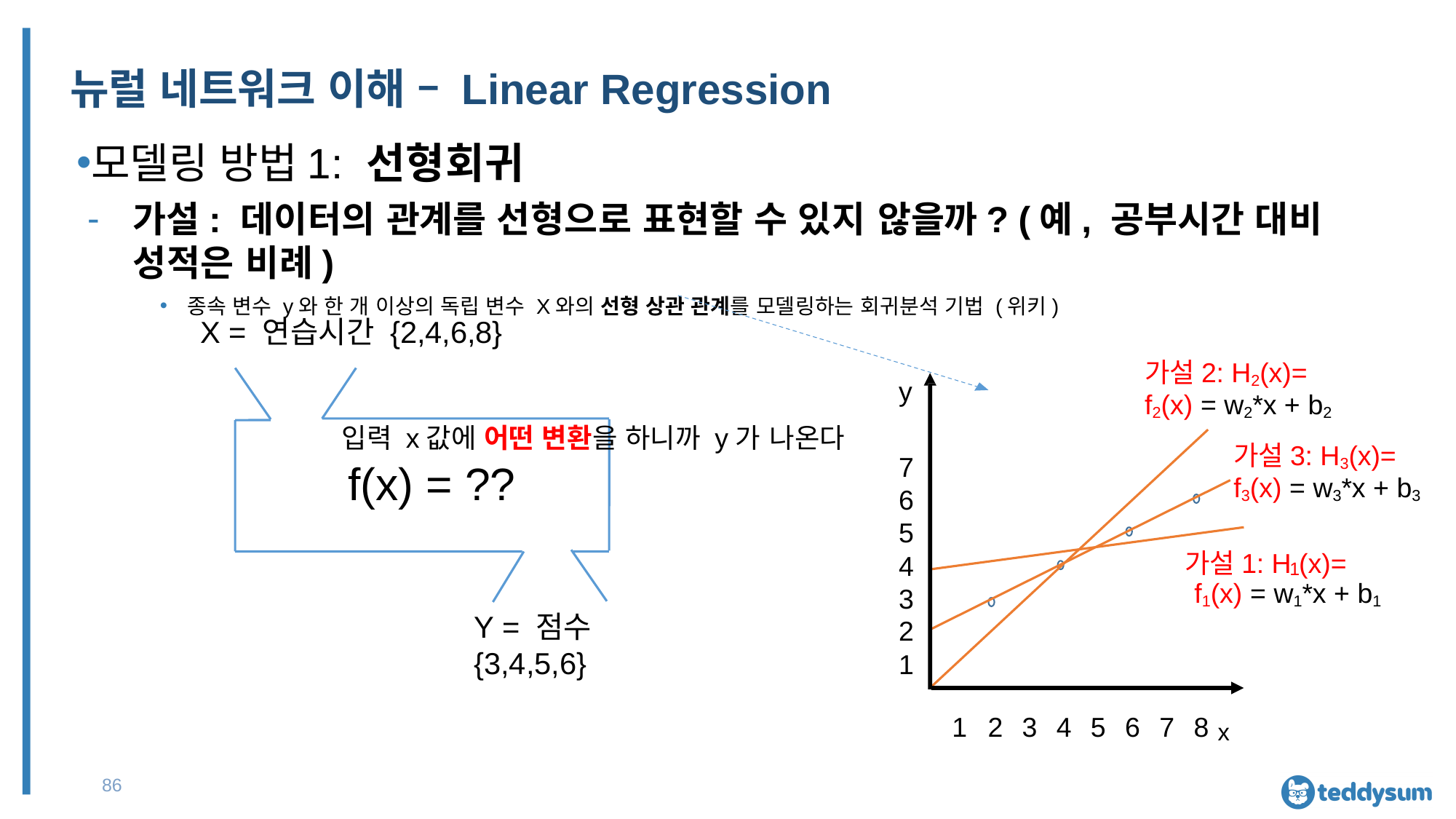

# 뉴럴 네트워크 이해 – Linear Regression
모델링 방법1: 선형회귀
가설: 데이터의 관계를 선형으로 표현할 수 있지 않을까? (예, 공부시간 대비 성적은 비례)
종속 변수 y와 한 개 이상의 독립 변수 X와의 선형 상관 관계를 모델링하는 회귀분석 기법 (위키)

X = 연습시간 {2,4,6,8}

입력 x값에 어떤 변환을 하니까 y가 나온다
가설2: H2(x)=  f2(x) = w2*x + b2
가설3: H3(x)=  f3(x) = w3*x + b3

y

7
6
5
4
3
2
1
f(x) = ??

가설1: H (x)=

1
f1(x) = w1*x + b1

Y = 점수 {3,4,5,6}

1	2	3	4	5	6	7	8 x
86